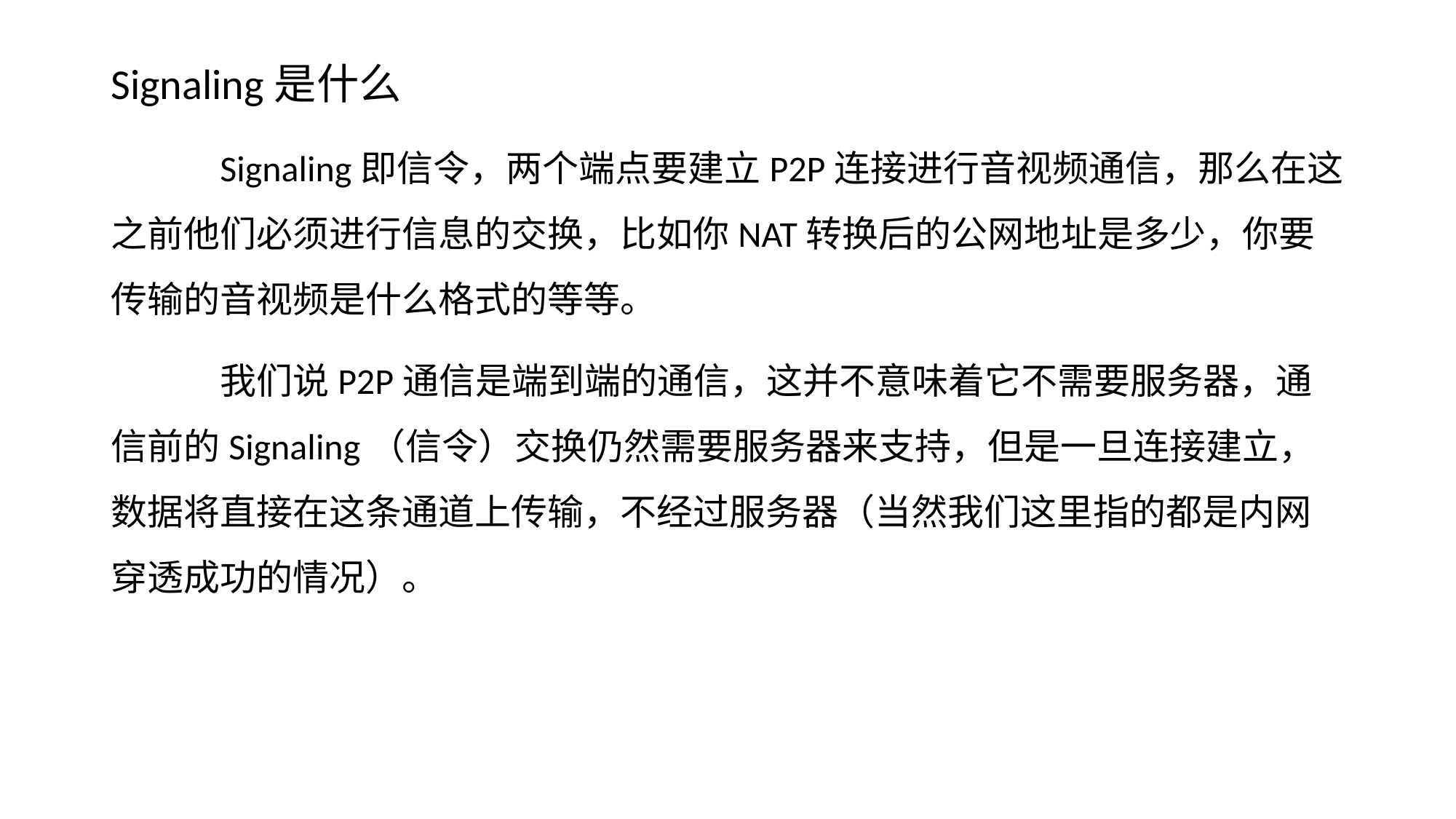

Signaling是什么
	Signaling即信令，两个端点要建立P2P连接进行音视频通信，那么在这之前他们必须进行信息的交换，比如你NAT转换后的公网地址是多少，你要传输的音视频是什么格式的等等。
	我们说P2P通信是端到端的通信，这并不意味着它不需要服务器，通信前的Signaling（信令）交换仍然需要服务器来支持，但是一旦连接建立，数据将直接在这条通道上传输，不经过服务器（当然我们这里指的都是内网穿透成功的情况）。